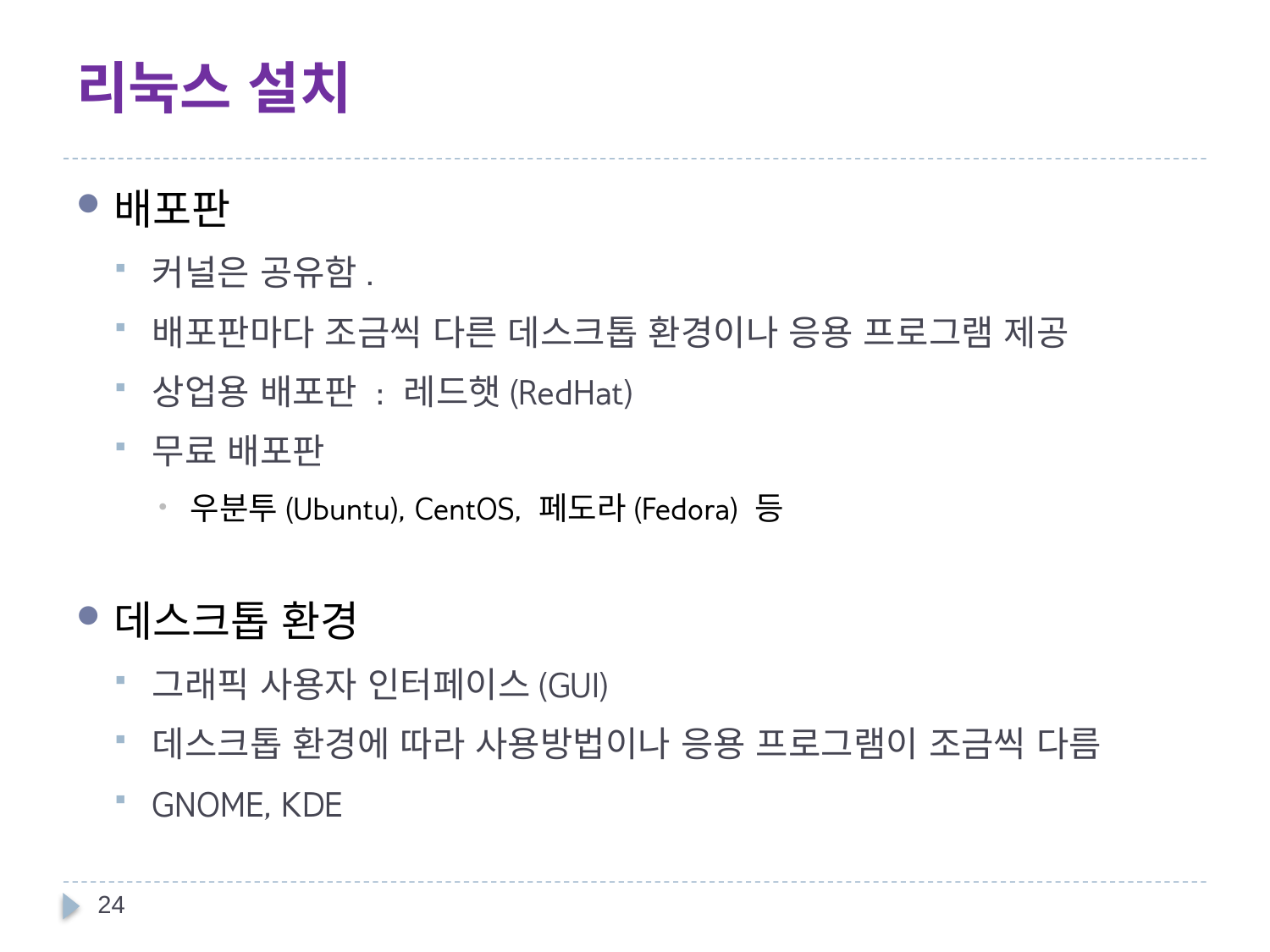

# 리눅스 설치
배포판
커널은 공유함.
배포판마다 조금씩 다른 데스크톱 환경이나 응용 프로그램 제공
상업용 배포판 : 레드햇(RedHat)
무료 배포판
우분투(Ubuntu), CentOS, 페도라(Fedora) 등

데스크톱 환경
그래픽 사용자 인터페이스(GUI)
데스크톱 환경에 따라 사용방법이나 응용 프로그램이 조금씩 다름
GNOME, KDE
24